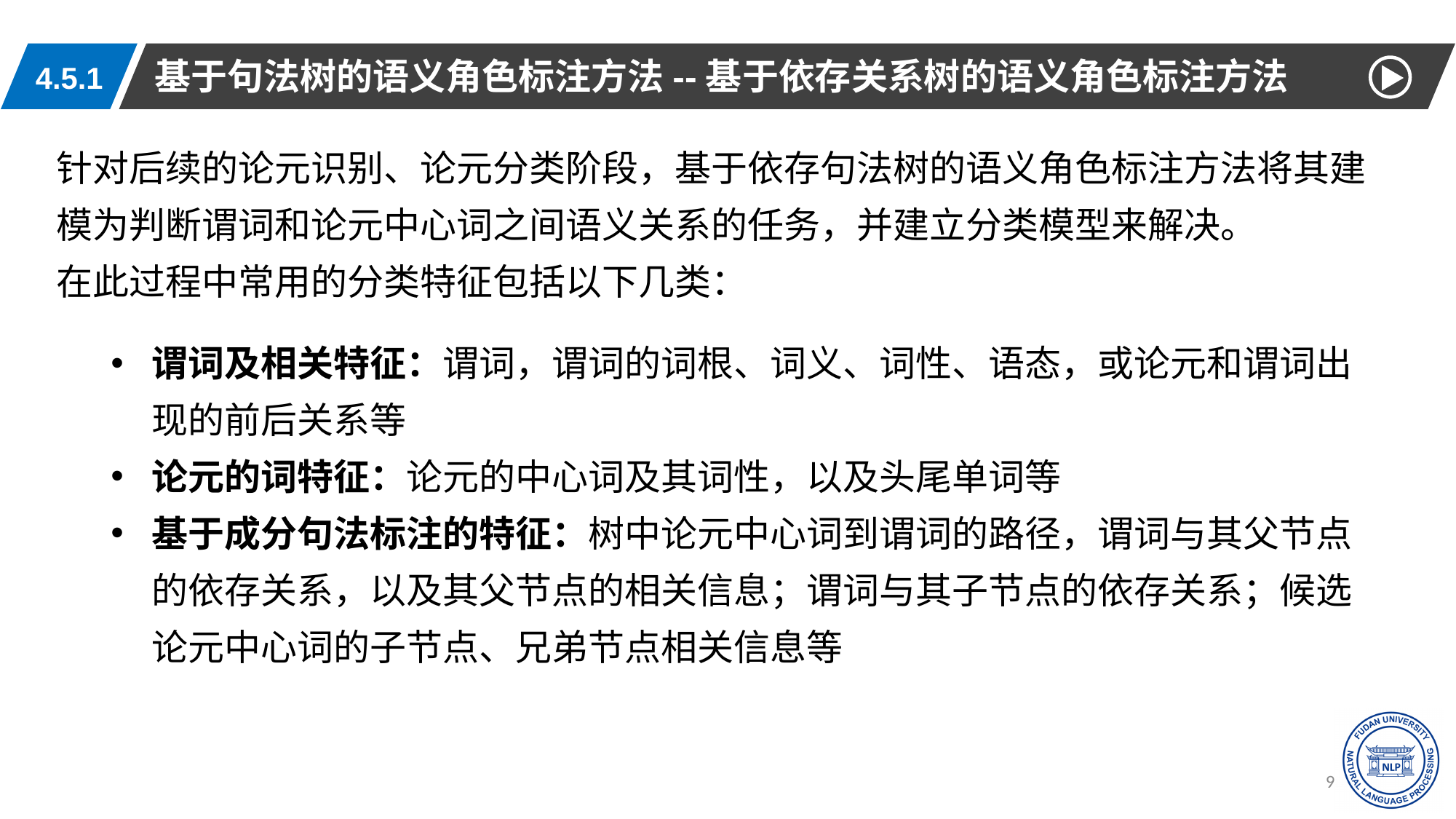

基于句法树的语义角色标注方法--基于依存关系树的语义角色标注方法
4.5.1

针对后续的论元识别、论元分类阶段，基于依存句法树的语义角色标注方法将其建模为判断谓词和论元中心词之间语义关系的任务，并建立分类模型来解决。
在此过程中常用的分类特征包括以下几类：
谓词及相关特征：谓词，谓词的词根、词义、词性、语态，或论元和谓词出现的前后关系等
论元的词特征：论元的中心词及其词性，以及头尾单词等
基于成分句法标注的特征：树中论元中心词到谓词的路径，谓词与其父节点的依存关系，以及其父节点的相关信息；谓词与其子节点的依存关系；候选论元中心词的子节点、兄弟节点相关信息等
90